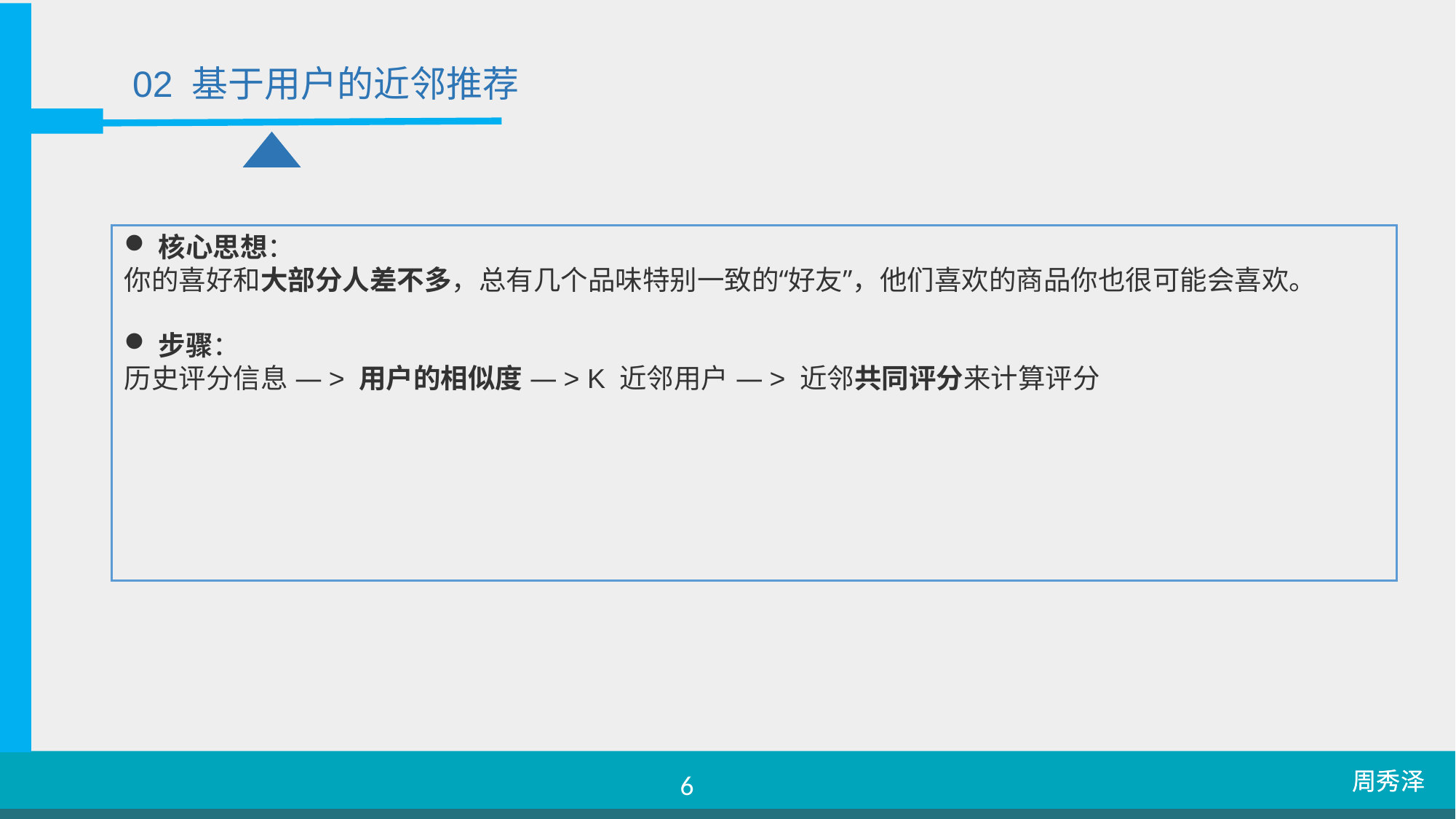

02 基于用户的近邻推荐

核心思想：
你的喜好和大部分人差不多，总有几个品味特别一致的“好友”，他们喜欢的商品你也很可能会喜欢。

步骤：
历史评分信息 —> 用户的相似度 —> K 近邻用户 —> 近邻共同评分来计算评分

周秀泽
6